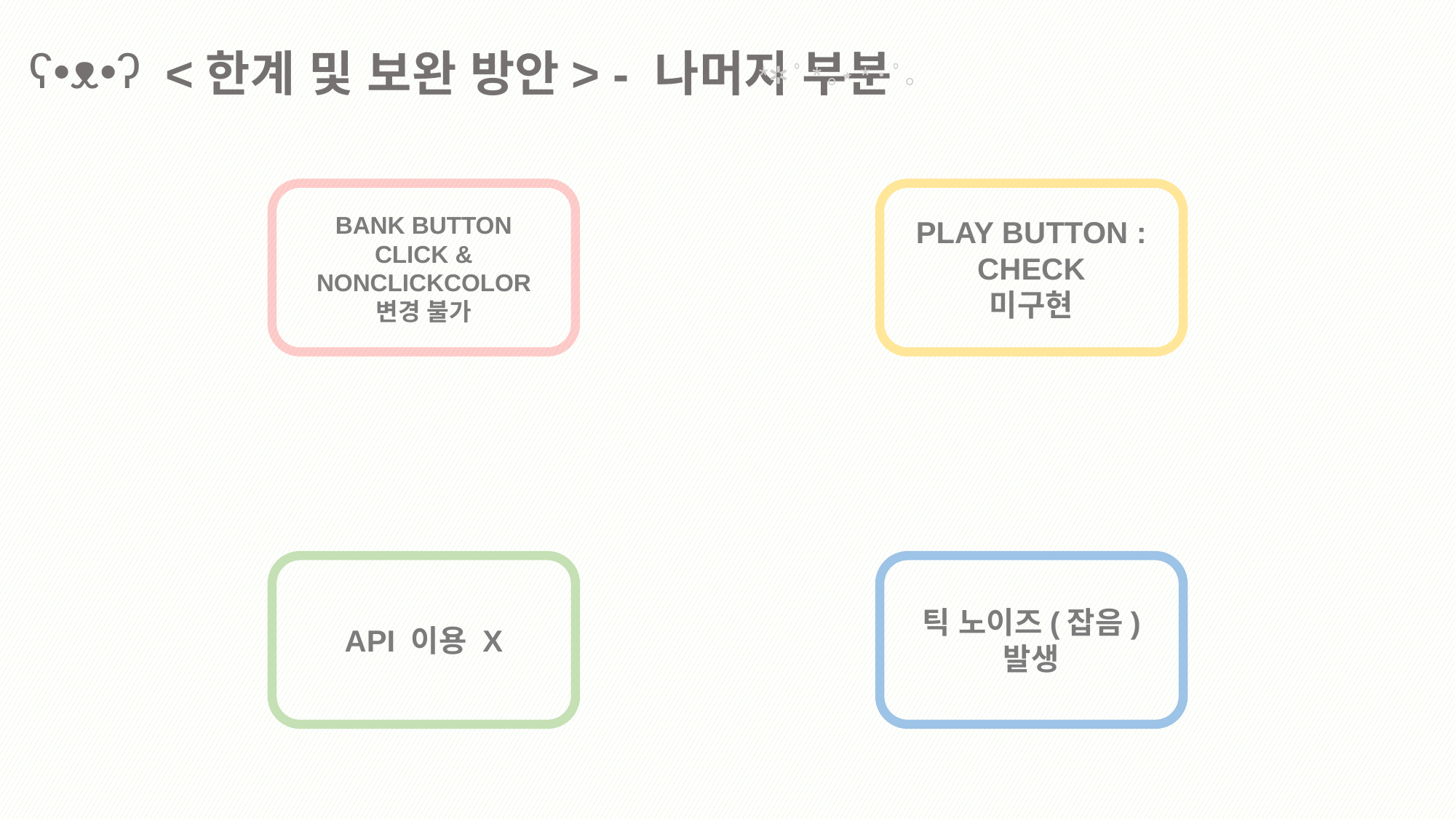

<한계 및 보완 방안> - 나머지 부분
ʕ•ᴥ•ʔ
*✲ﾟ*｡⋆*･ ﾟ｡
BANK BUTTON
CLICK & NONCLICKCOLOR
변경 불가
PLAY BUTTON : CHECK
미구현
API 이용 X
틱 노이즈(잡음) 발생